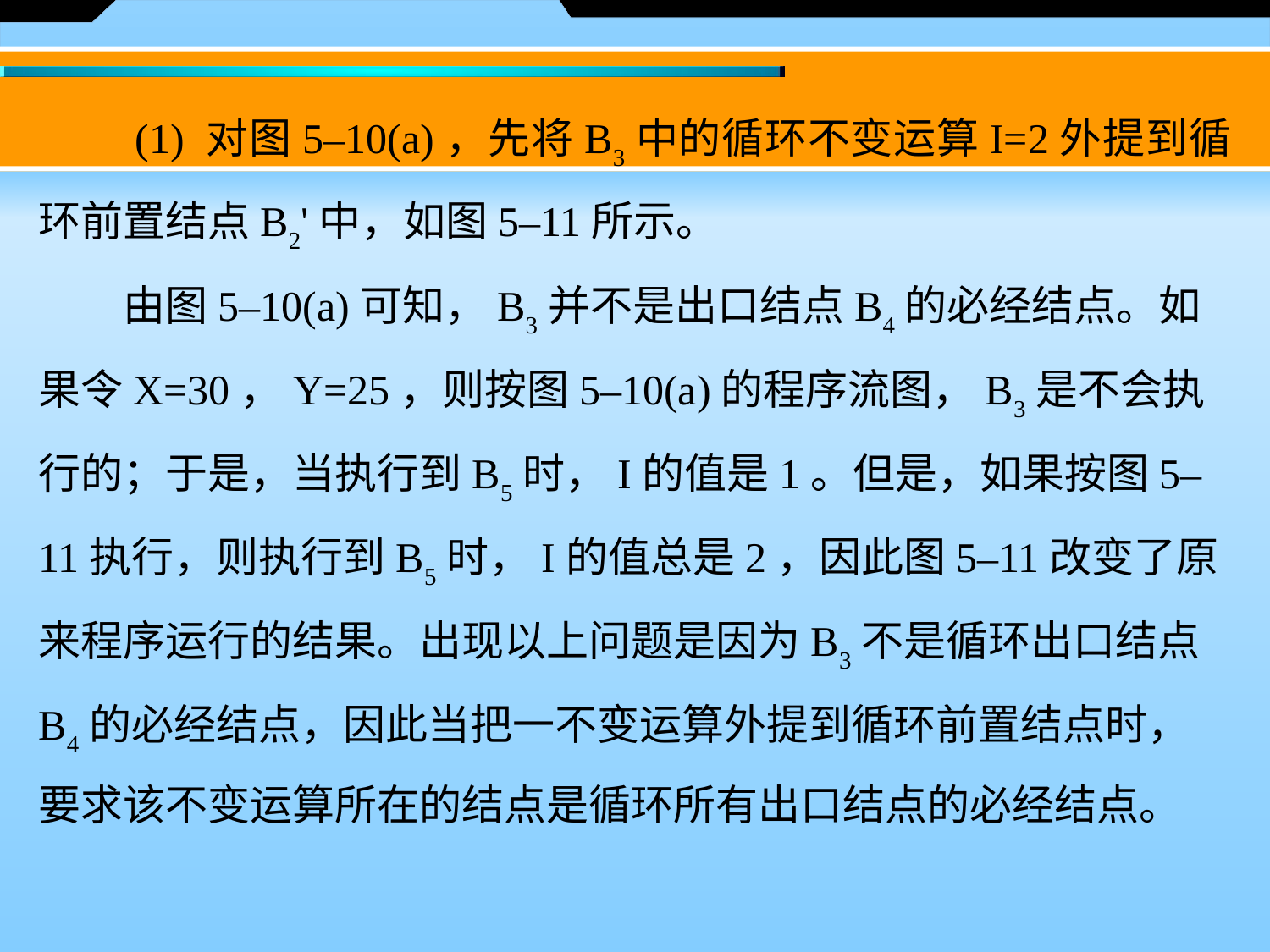

(1) 对图5–10(a)，先将B3中的循环不变运算I=2外提到循环前置结点B2'中，如图5–11所示。
　　由图5–10(a)可知，B3并不是出口结点B4的必经结点。如果令X=30，Y=25，则按图5–10(a)的程序流图，B3是不会执行的；于是，当执行到B5时，I的值是1。但是，如果按图5–11执行，则执行到B5时，I的值总是2，因此图5–11改变了原来程序运行的结果。出现以上问题是因为B3不是循环出口结点B4的必经结点，因此当把一不变运算外提到循环前置结点时，要求该不变运算所在的结点是循环所有出口结点的必经结点。